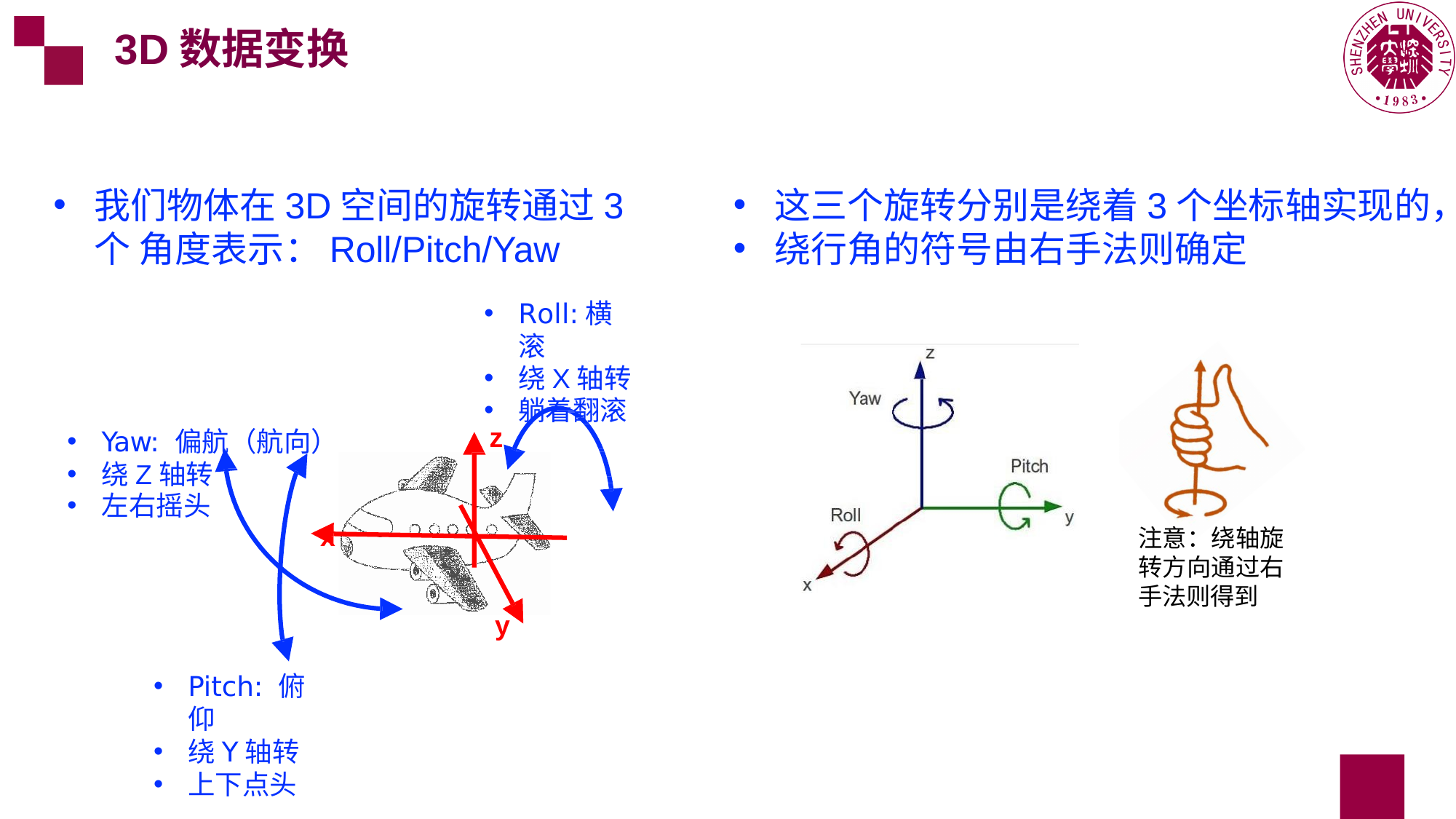

3D数据变换
我们物体在3D空间的旋转通过3个 角度表示：Roll/Pitch/Yaw
Roll:横滚
绕X轴转
躺着翻滚
Yaw: 偏航（航向）
绕Z轴转
左右摇头
x
这三个旋转分别是绕着3个坐标轴实现的，
绕行角的符号由右手法则确定

z

注意：绕轴旋 转方向通过右 手法则得到

y
Pitch: 俯仰
绕Y轴转
上下点头
6